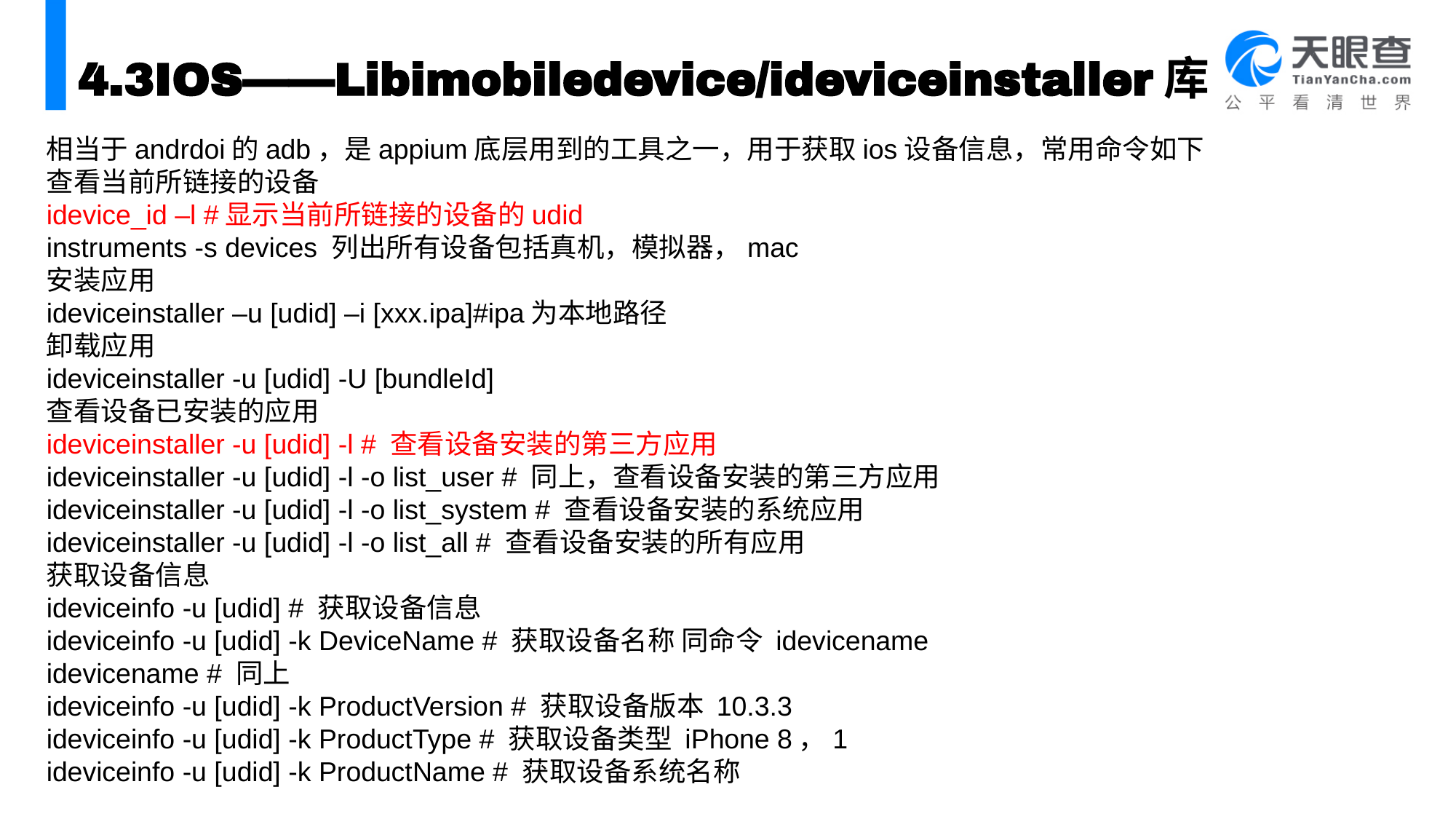

# 4.3IOS——Libimobiledevice/ideviceinstaller库
相当于andrdoi的adb，是appium底层用到的工具之一，用于获取ios设备信息，常用命令如下
查看当前所链接的设备
idevice_id –l #显示当前所链接的设备的udid
instruments -s devices 列出所有设备包括真机，模拟器，mac
安装应用
ideviceinstaller –u [udid] –i [xxx.ipa]#ipa为本地路径
卸载应用
ideviceinstaller -u [udid] -U [bundleId]
查看设备已安装的应用
ideviceinstaller -u [udid] -l # 查看设备安装的第三方应用
ideviceinstaller -u [udid] -l -o list_user # 同上，查看设备安装的第三方应用
ideviceinstaller -u [udid] -l -o list_system # 查看设备安装的系统应用
ideviceinstaller -u [udid] -l -o list_all # 查看设备安装的所有应用
获取设备信息
ideviceinfo -u [udid] # 获取设备信息
ideviceinfo -u [udid] -k DeviceName # 获取设备名称 同命令 idevicename
idevicename # 同上
ideviceinfo -u [udid] -k ProductVersion # 获取设备版本 10.3.3
ideviceinfo -u [udid] -k ProductType # 获取设备类型 iPhone 8，1
ideviceinfo -u [udid] -k ProductName # 获取设备系统名称